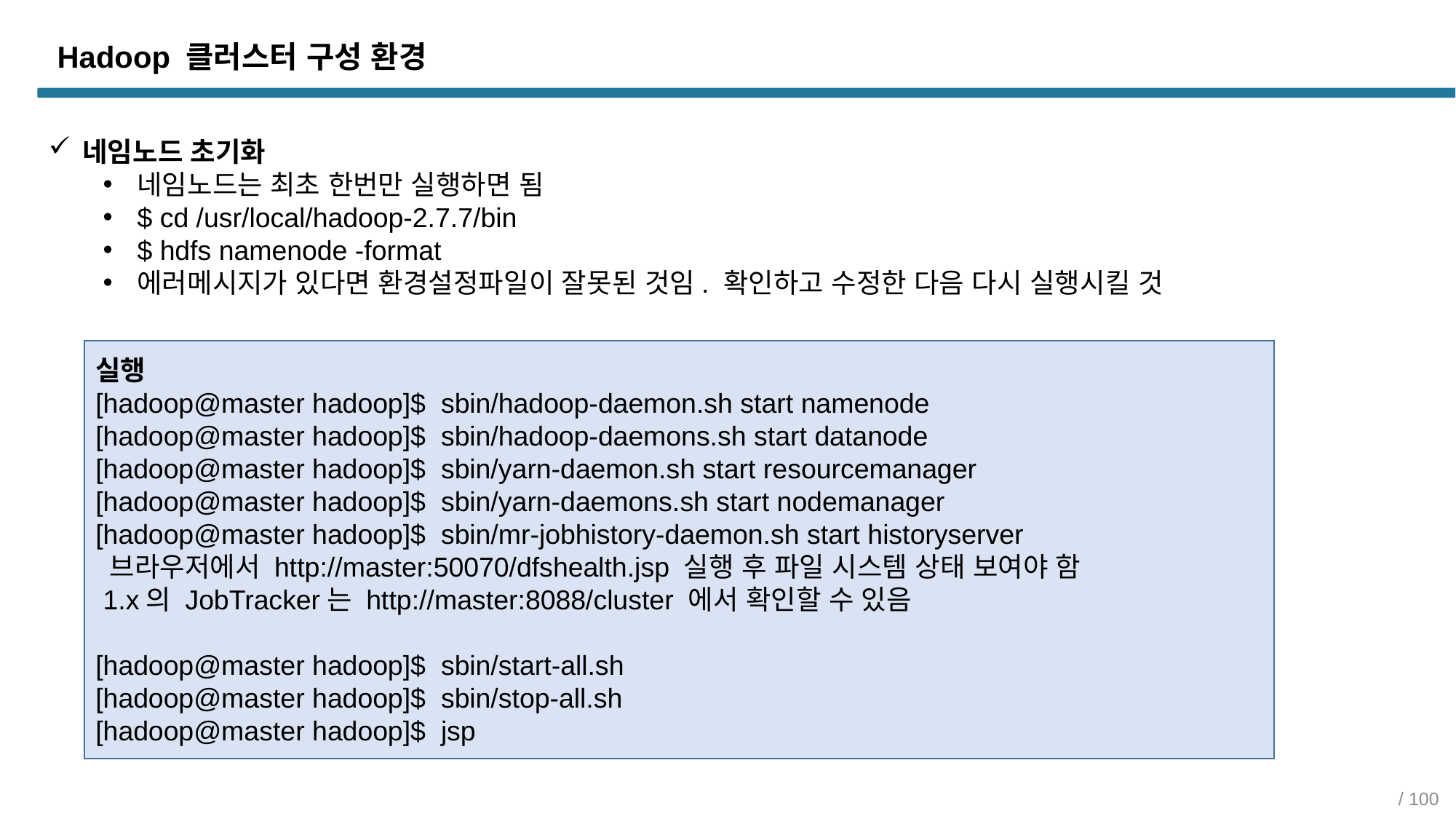

Hadoop 클러스터 구성 환경
네임노드 초기화
네임노드는 최초 한번만 실행하면 됨
$ cd /usr/local/hadoop-2.7.7/bin
$ hdfs namenode -format
에러메시지가 있다면 환경설정파일이 잘못된 것임. 확인하고 수정한 다음 다시 실행시킬 것
실행
[hadoop@master hadoop]$  sbin/hadoop-daemon.sh start namenode
[hadoop@master hadoop]$  sbin/hadoop-daemons.sh start datanode
[hadoop@master hadoop]$  sbin/yarn-daemon.sh start resourcemanager
[hadoop@master hadoop]$  sbin/yarn-daemons.sh start nodemanager
[hadoop@master hadoop]$  sbin/mr-jobhistory-daemon.sh start historyserver
 브라우저에서 http://master:50070/dfshealth.jsp 실행 후 파일 시스템 상태 보여야 함
 1.x의 JobTracker는 http://master:8088/cluster 에서 확인할 수 있음

[hadoop@master hadoop]$  sbin/start-all.sh
[hadoop@master hadoop]$  sbin/stop-all.sh
[hadoop@master hadoop]$  jsp
/ 100